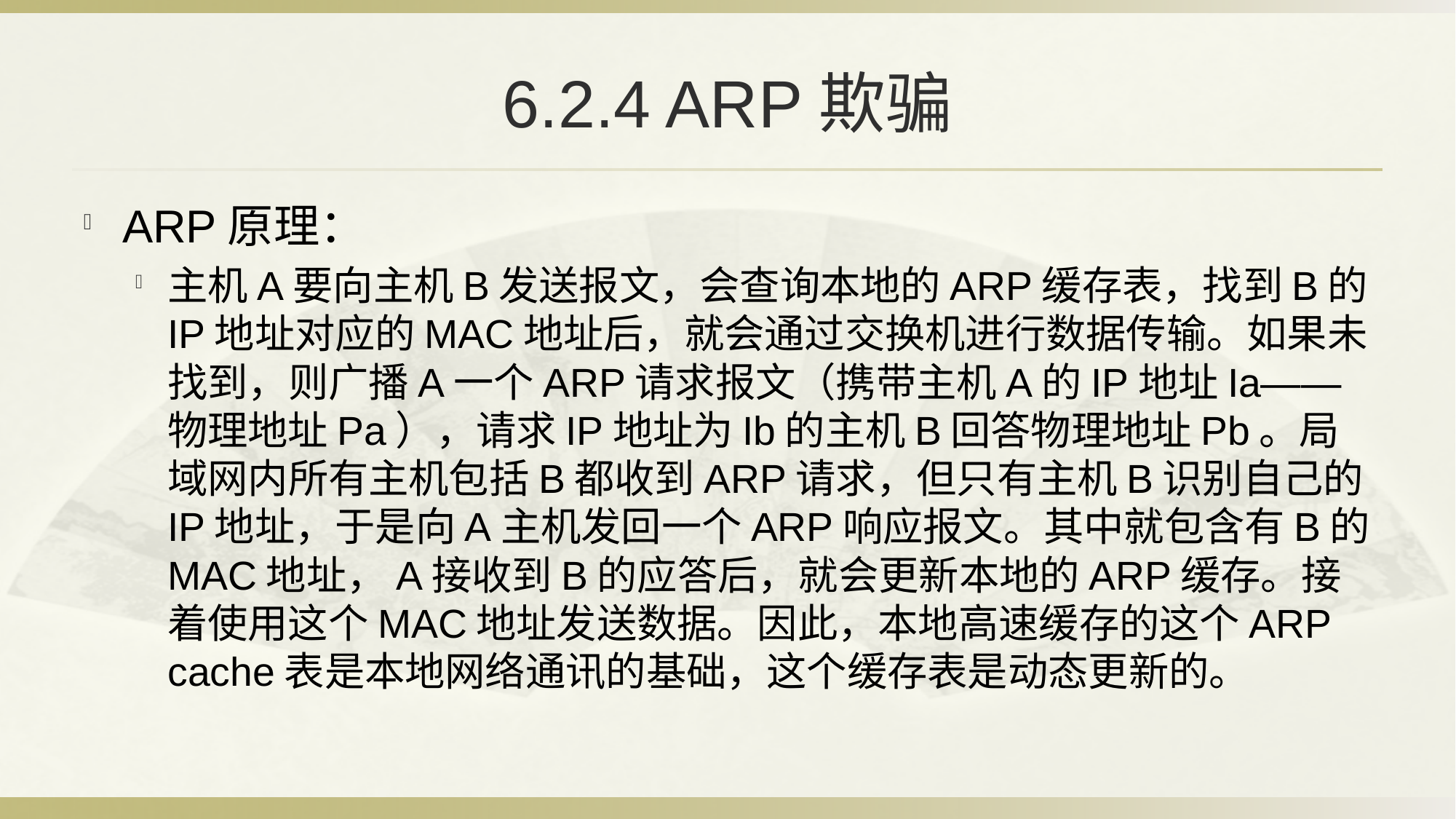

# 6.2.4 ARP欺骗
ARP原理：
主机A要向主机B发送报文，会查询本地的ARP缓存表，找到B的IP地址对应的MAC地址后，就会通过交换机进行数据传输。如果未找到，则广播A一个ARP请求报文（携带主机A的IP地址Ia——物理地址Pa），请求IP地址为Ib的主机B回答物理地址Pb。局域网内所有主机包括B都收到ARP请求，但只有主机B识别自己的IP地址，于是向A主机发回一个ARP响应报文。其中就包含有B的MAC地址，A接收到B的应答后，就会更新本地的ARP缓存。接着使用这个MAC地址发送数据。因此，本地高速缓存的这个ARP cache表是本地网络通讯的基础，这个缓存表是动态更新的。